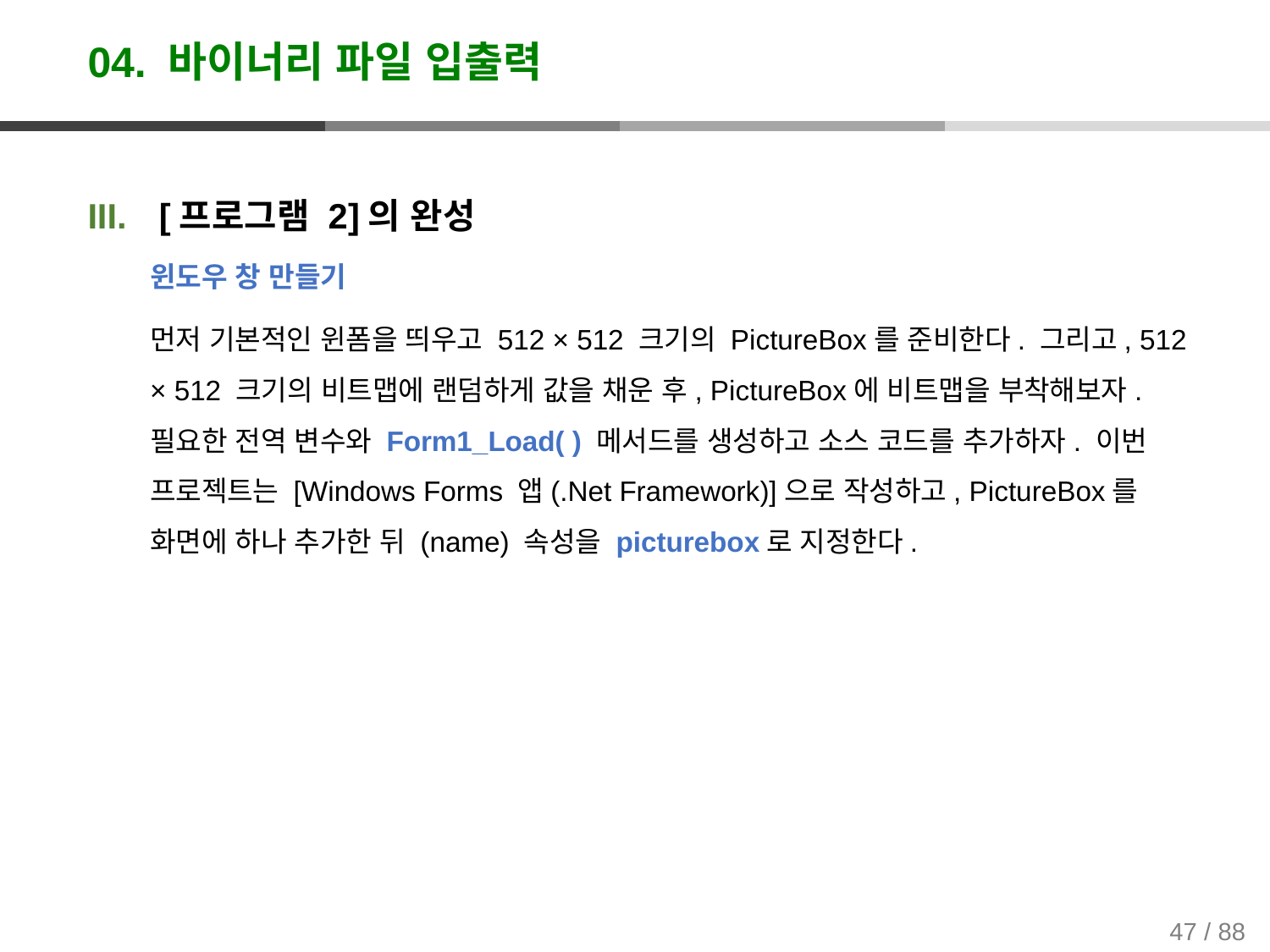

# 04. 바이너리 파일 입출력
[프로그램 2]의 완성
윈도우 창 만들기
먼저 기본적인 윈폼을 띄우고 512 × 512 크기의 PictureBox를 준비한다. 그리고, 512 × 512 크기의 비트맵에 랜덤하게 값을 채운 후, PictureBox에 비트맵을 부착해보자. 필요한 전역 변수와 Form1_Load( ) 메서드를 생성하고 소스 코드를 추가하자. 이번 프로젝트는 [Windows Forms 앱(.Net Framework)]으로 작성하고, PictureBox를 화면에 하나 추가한 뒤 (name) 속성을 picturebox로 지정한다.